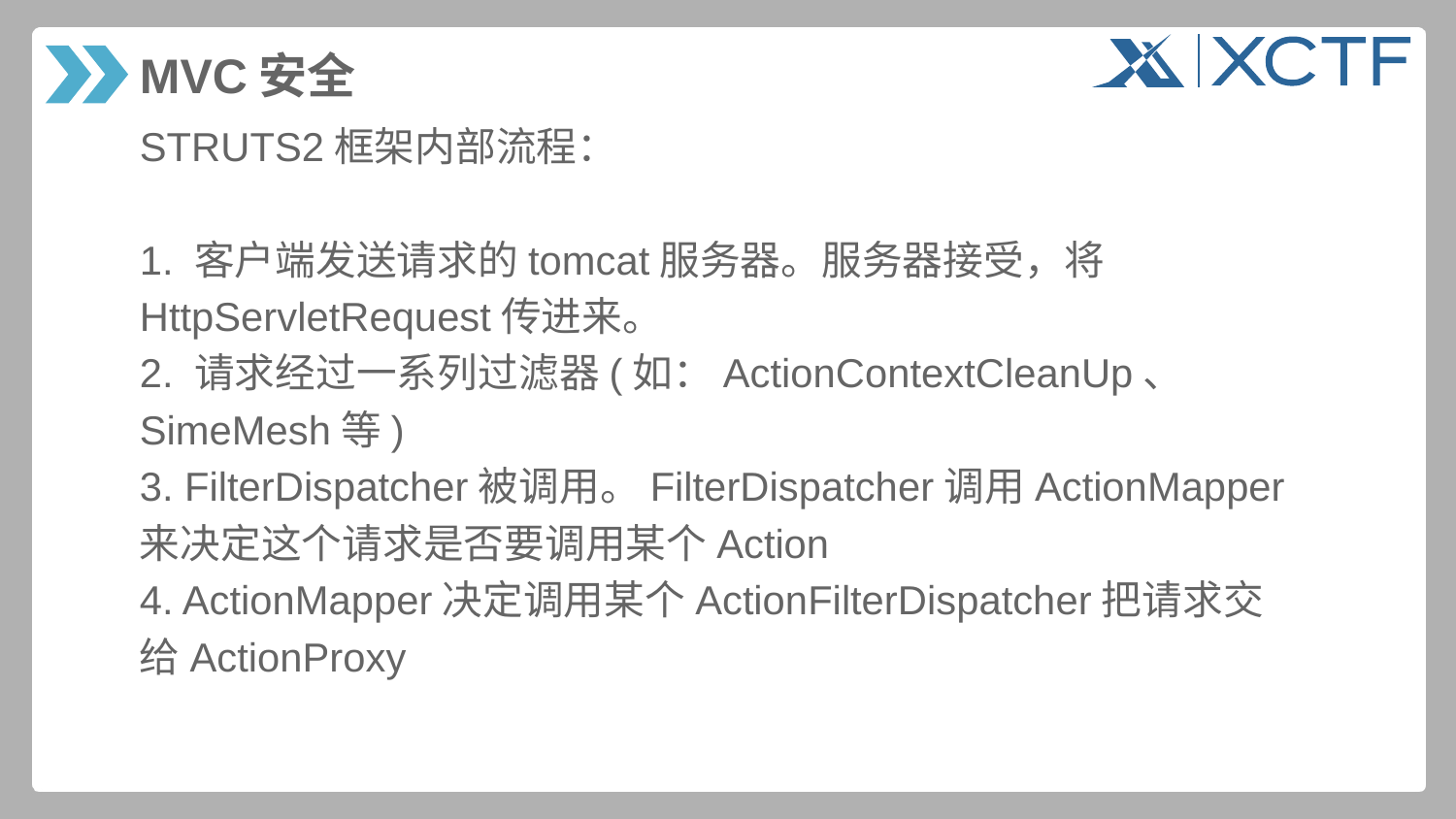

# MVC安全
STRUTS2框架内部流程：

1. 客户端发送请求的tomcat服务器。服务器接受，将
HttpServletRequest传进来。
2. 请求经过一系列过滤器(如：ActionContextCleanUp、
SimeMesh等)
3. FilterDispatcher被调用。FilterDispatcher调用ActionMapper
来决定这个请求是否要调用某个Action
4. ActionMapper决定调用某个ActionFilterDispatcher把请求交
给ActionProxy